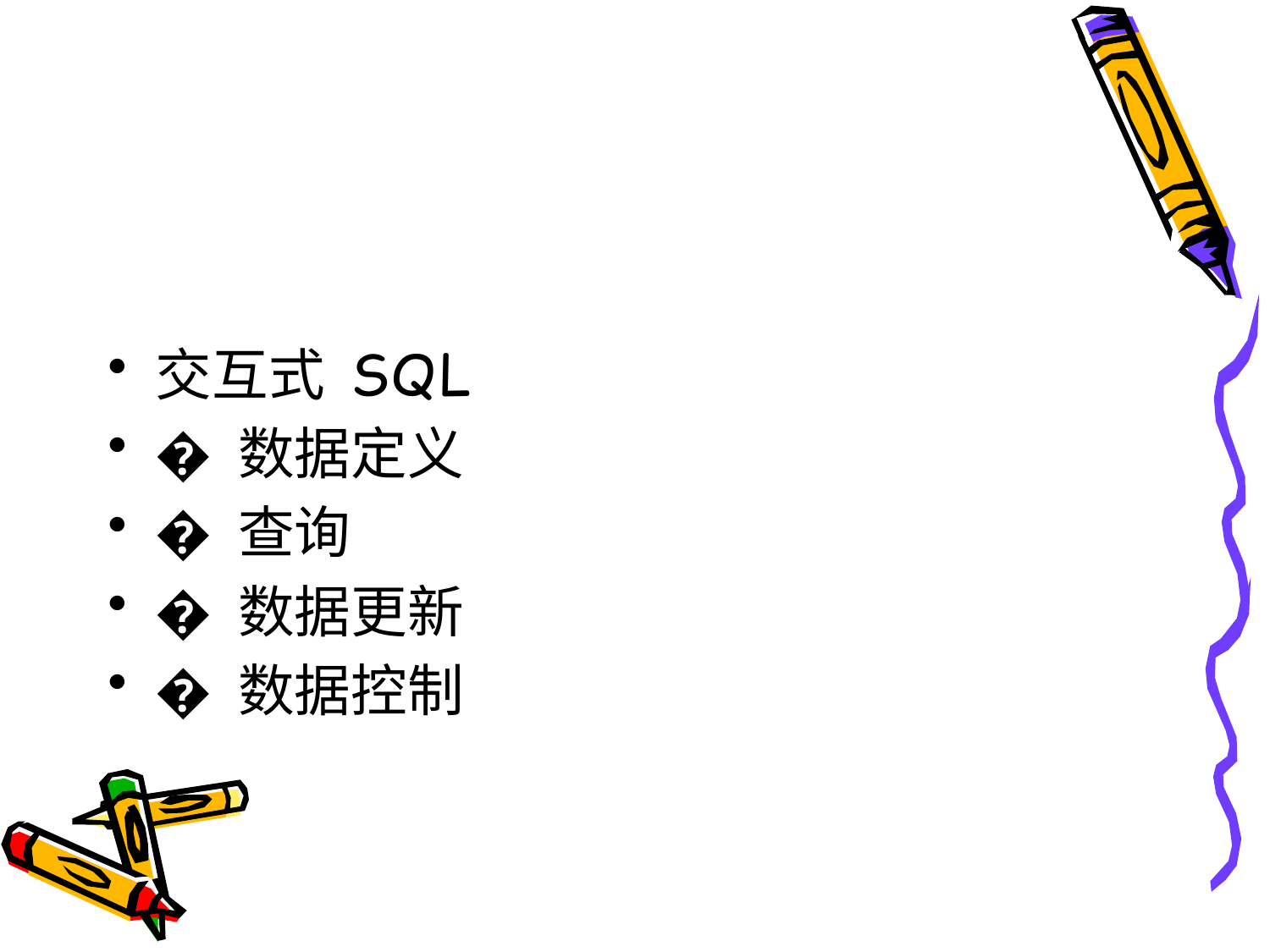

#

交互式 SQL
� 数据定义
� 查询
� 数据更新
� 数据控制